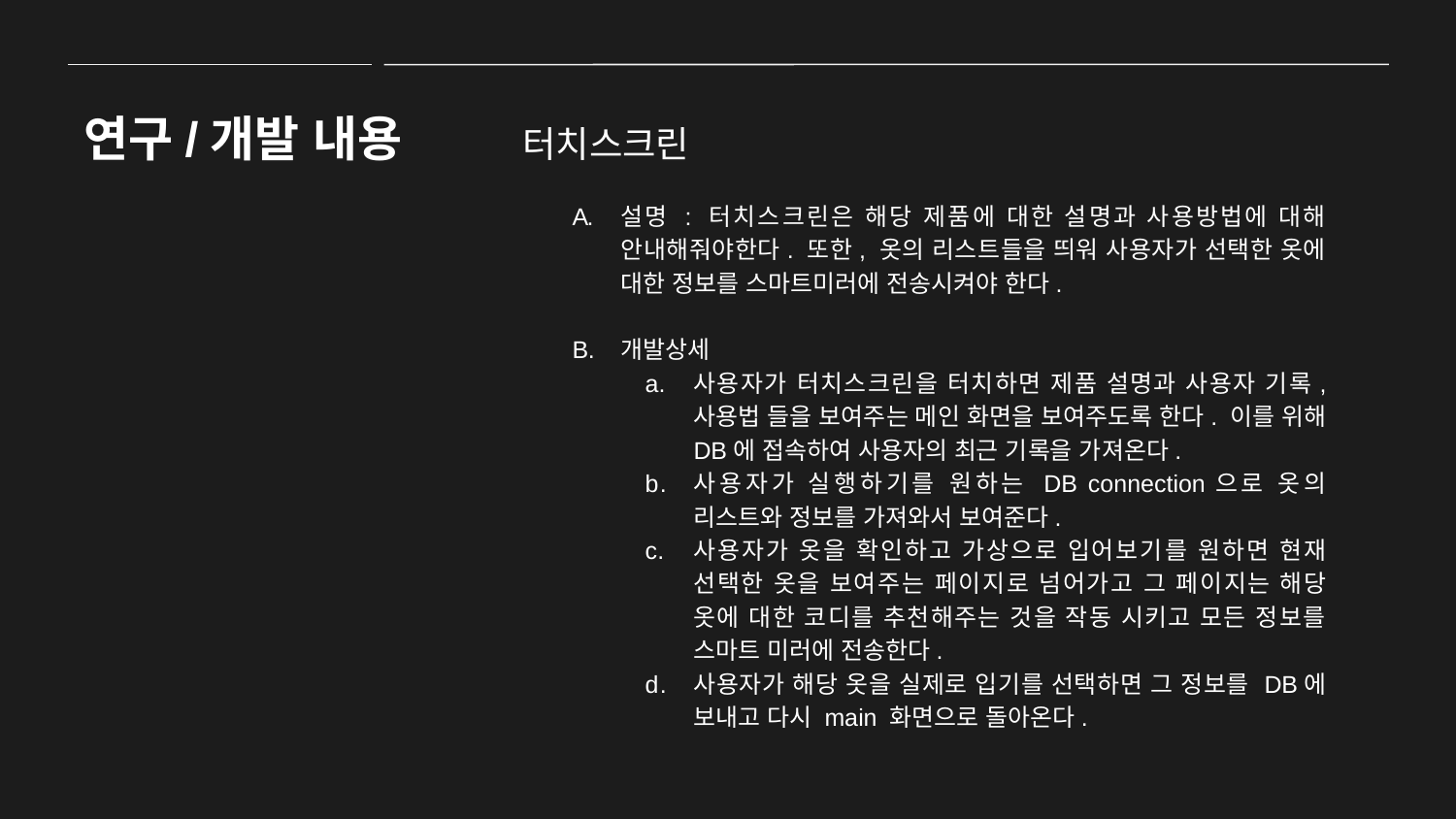

연구/개발 내용
터치스크린
설명 : 터치스크린은 해당 제품에 대한 설명과 사용방법에 대해 안내해줘야한다. 또한, 옷의 리스트들을 띄워 사용자가 선택한 옷에 대한 정보를 스마트미러에 전송시켜야 한다.

개발상세
사용자가 터치스크린을 터치하면 제품 설명과 사용자 기록, 사용법 들을 보여주는 메인 화면을 보여주도록 한다. 이를 위해 DB에 접속하여 사용자의 최근 기록을 가져온다.
사용자가 실행하기를 원하는 DB connection으로 옷의 리스트와 정보를 가져와서 보여준다.
사용자가 옷을 확인하고 가상으로 입어보기를 원하면 현재 선택한 옷을 보여주는 페이지로 넘어가고 그 페이지는 해당 옷에 대한 코디를 추천해주는 것을 작동 시키고 모든 정보를 스마트 미러에 전송한다.
사용자가 해당 옷을 실제로 입기를 선택하면 그 정보를 DB에 보내고 다시 main 화면으로 돌아온다.